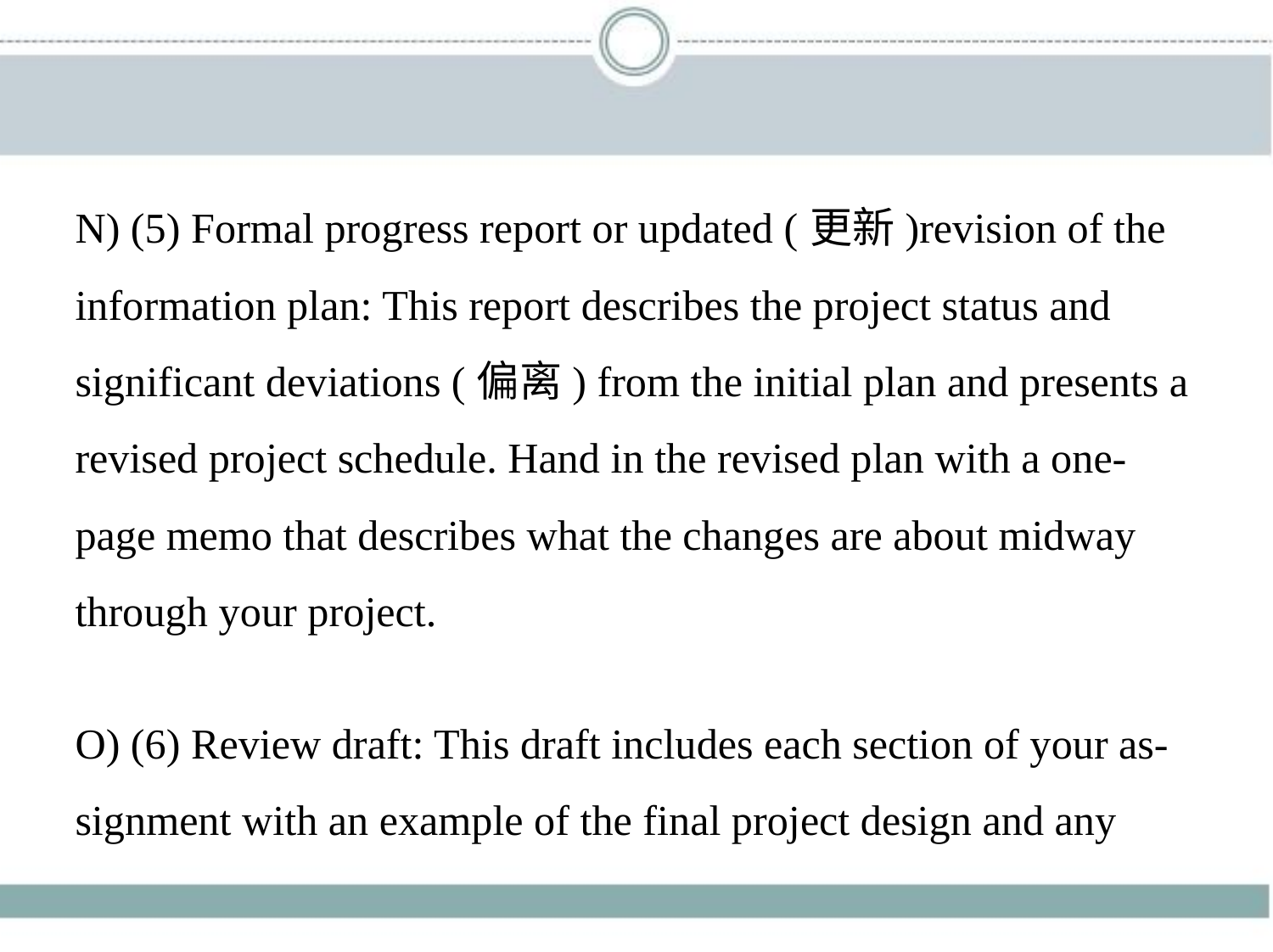

N) (5) Formal progress report or updated (更新)revision of the
information plan: This report describes the project status and
significant deviations (偏离) from the initial plan and presents a
revised project schedule. Hand in the revised plan with a one-
page memo that describes what the changes are about midway
through your project.
O) (6) Review draft: This draft includes each section of your as-
signment with an example of the final project design and any